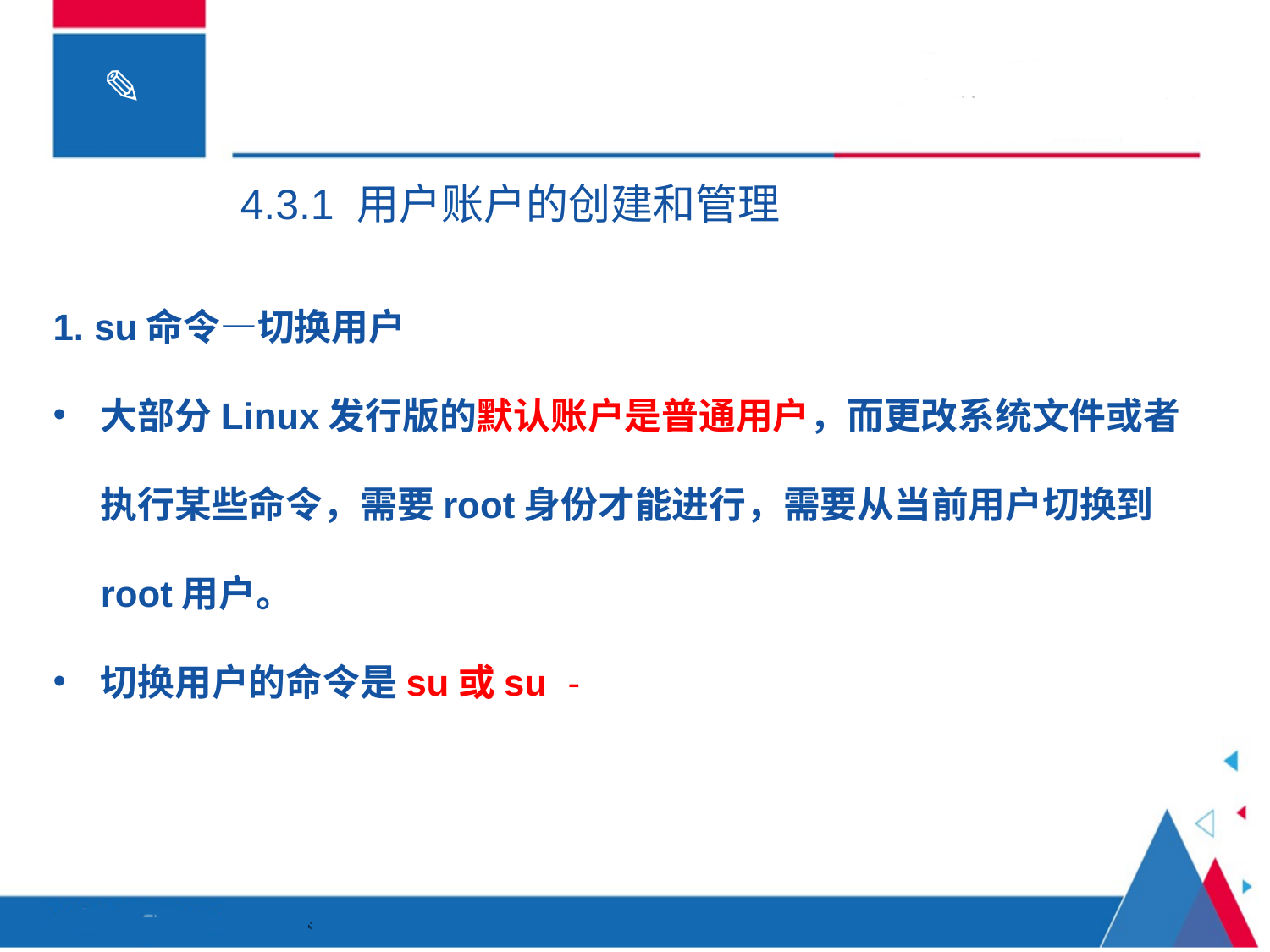

4.3.1 用户账户的创建和管理
1. su命令—切换用户
大部分Linux发行版的默认账户是普通用户，而更改系统文件或者执行某些命令，需要root身份才能进行，需要从当前用户切换到root用户。
切换用户的命令是su或su  -